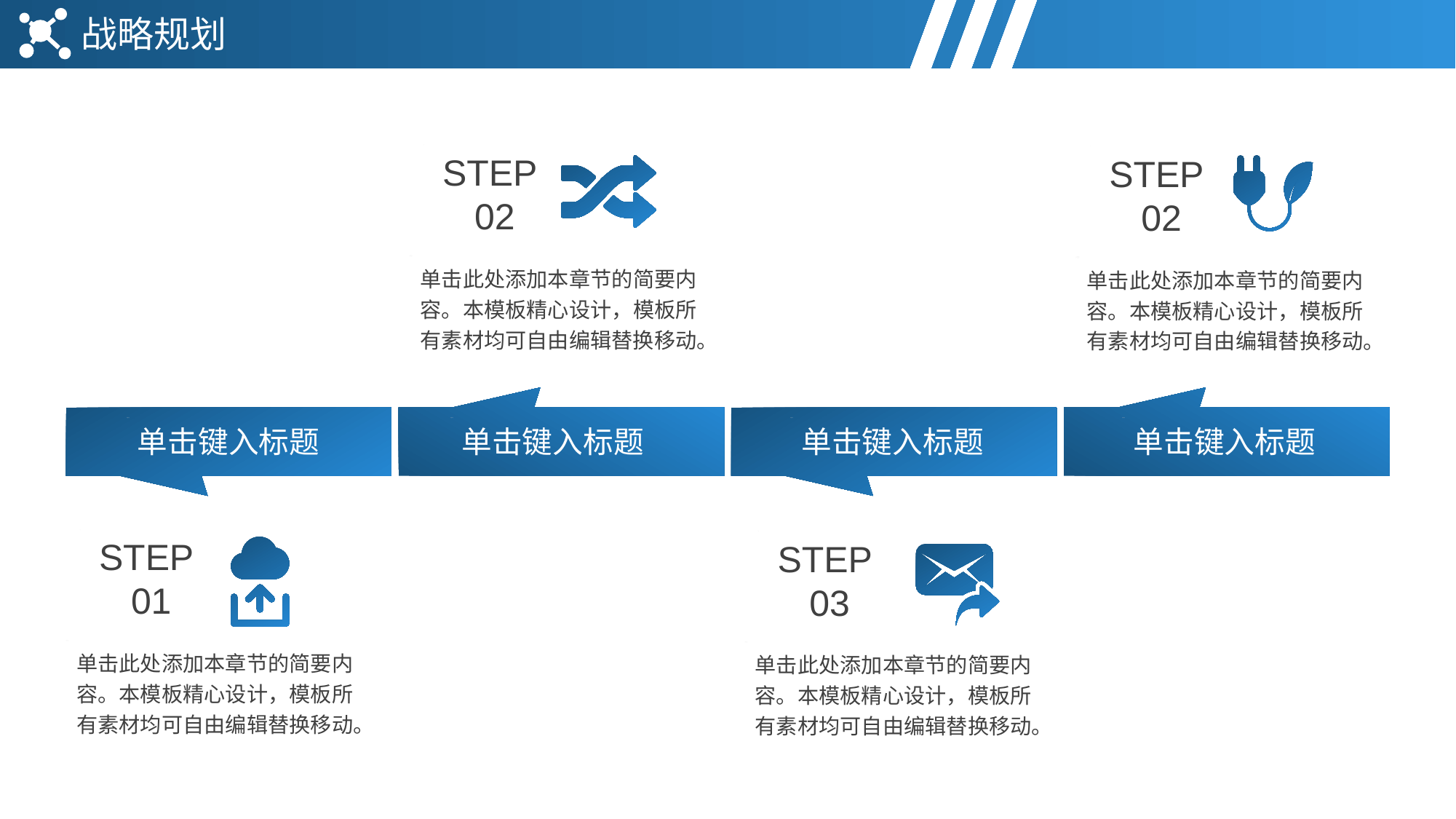

战略规划

STEP
02
STEP
02

单击此处添加本章节的简要内容。本模板精心设计，模板所有素材均可自由编辑替换移动。
单击此处添加本章节的简要内容。本模板精心设计，模板所有素材均可自由编辑替换移动。

单击键入标题
单击键入标题
单击键入标题
单击键入标题
STEP
01
STEP
03

单击此处添加本章节的简要内容。本模板精心设计，模板所有素材均可自由编辑替换移动。
单击此处添加本章节的简要内容。本模板精心设计，模板所有素材均可自由编辑替换移动。